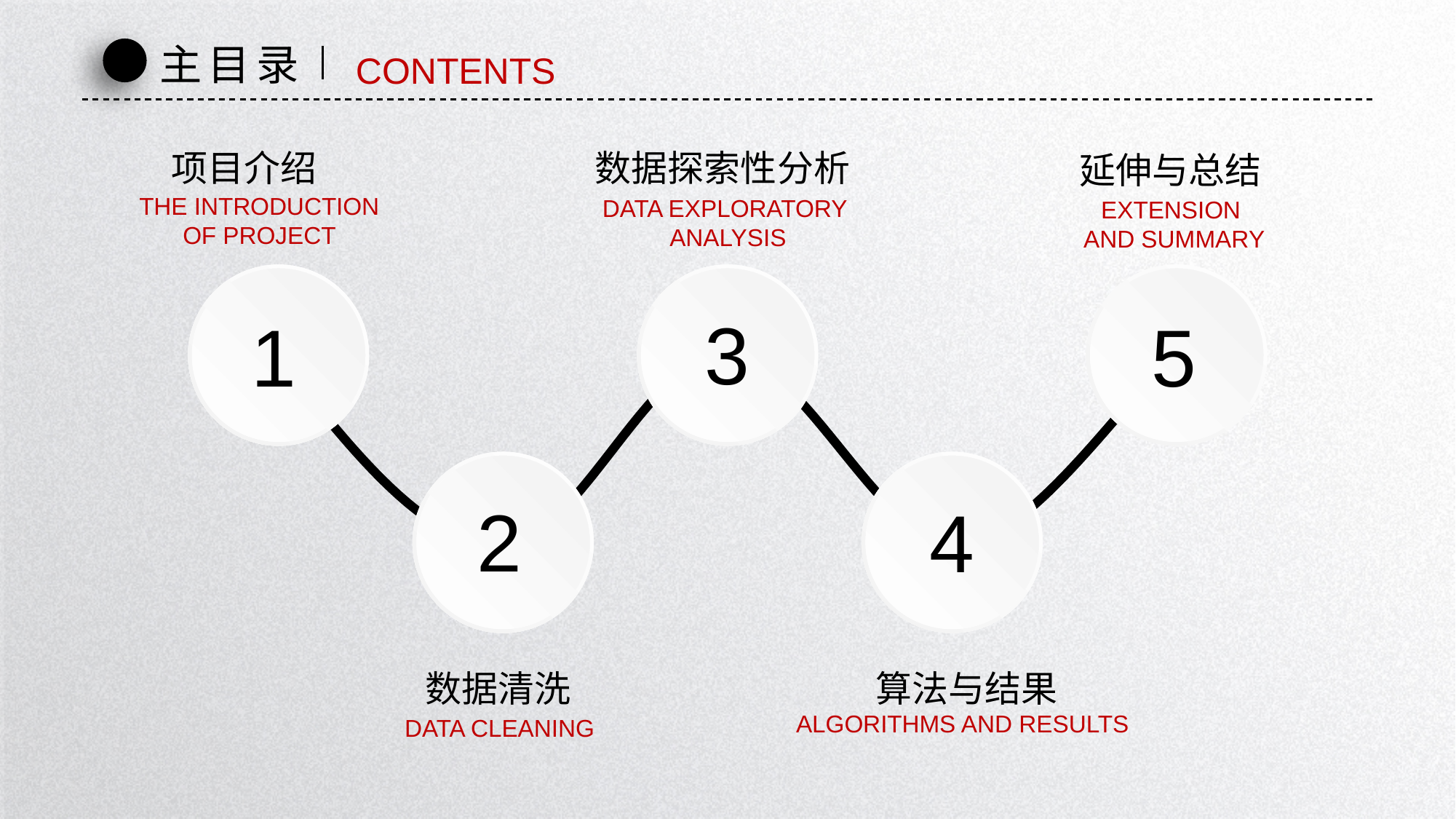

主目录

CONTENTS
项目介绍
数据探索性分析
延伸与总结
THE INTRODUCTION OF PROJECT
DATA EXPLORATORY
ANALYSIS
EXTENSION
AND SUMMARY

1

3

5

2

4
数据清洗
算法与结果
ALGORITHMS AND RESULTS
DATA CLEANING
延时符